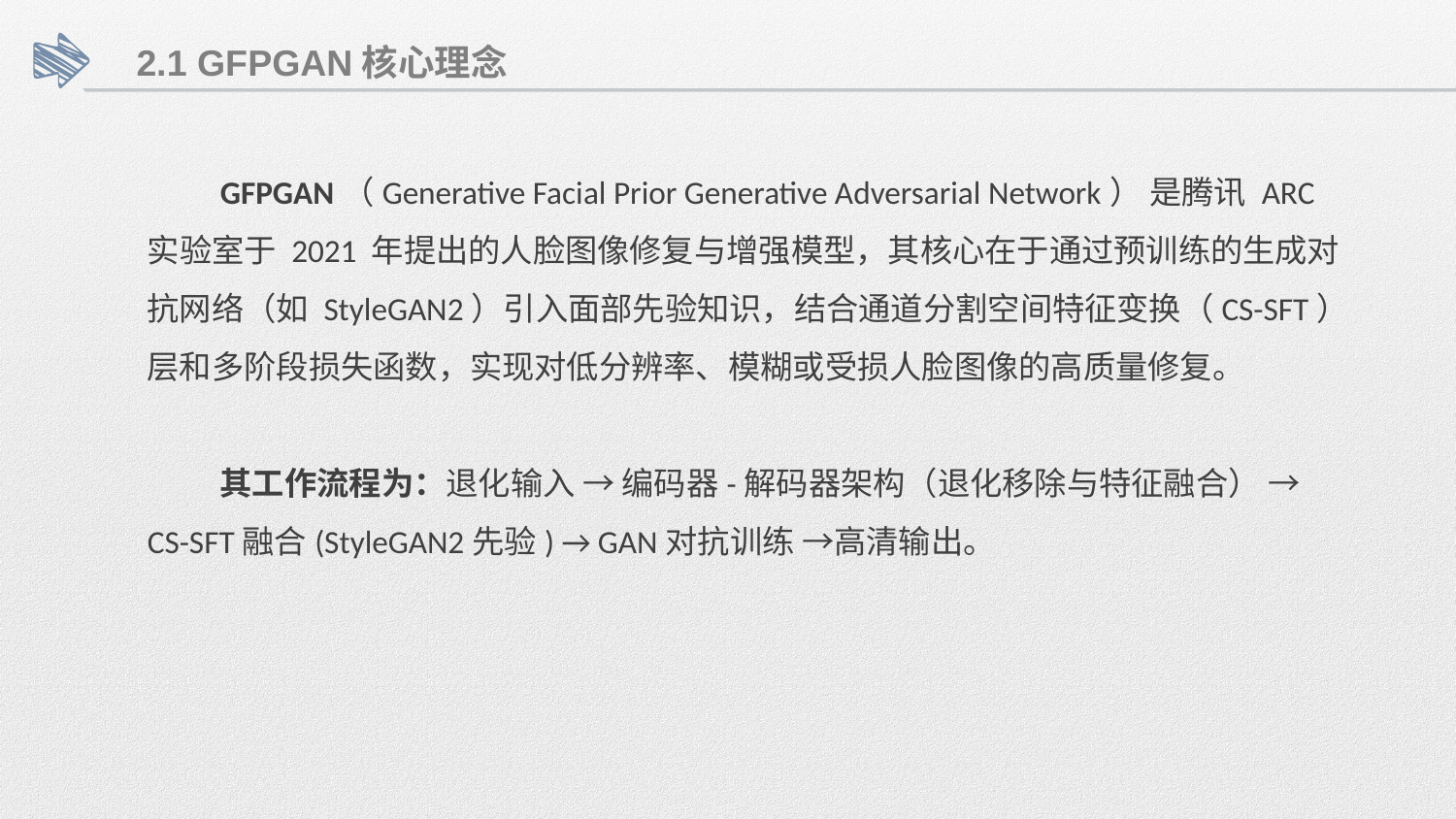

2.1 GFPGAN核心理念
GFPGAN（Generative Facial Prior Generative Adversarial Network） 是腾讯 ARC 实验室于 2021 年提出的人脸图像修复与增强模型，其核心在于通过预训练的生成对抗网络（如 StyleGAN2）引入面部先验知识，结合通道分割空间特征变换（CS-SFT）层和多阶段损失函数，实现对低分辨率、模糊或受损人脸图像的高质量修复。

其工作流程为：退化输入 → 编码器-解码器架构（退化移除与特征融合） → CS-SFT融合(StyleGAN2先验) → GAN对抗训练 →高清输出。